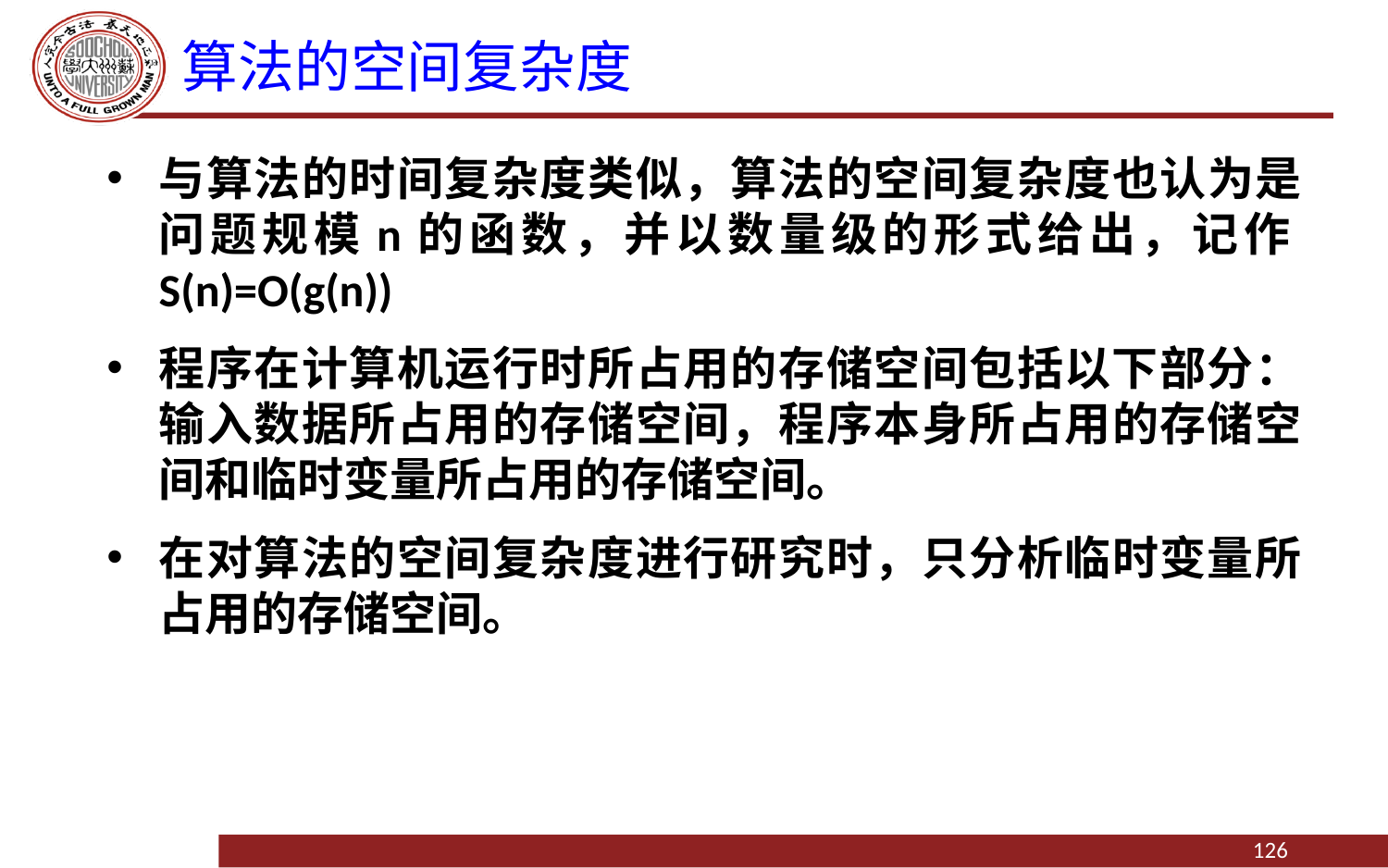

# 算法的空间复杂度
与算法的时间复杂度类似，算法的空间复杂度也认为是问题规模n的函数，并以数量级的形式给出，记作S(n)=O(g(n))
程序在计算机运行时所占用的存储空间包括以下部分：输入数据所占用的存储空间，程序本身所占用的存储空间和临时变量所占用的存储空间。
在对算法的空间复杂度进行研究时，只分析临时变量所占用的存储空间。

126